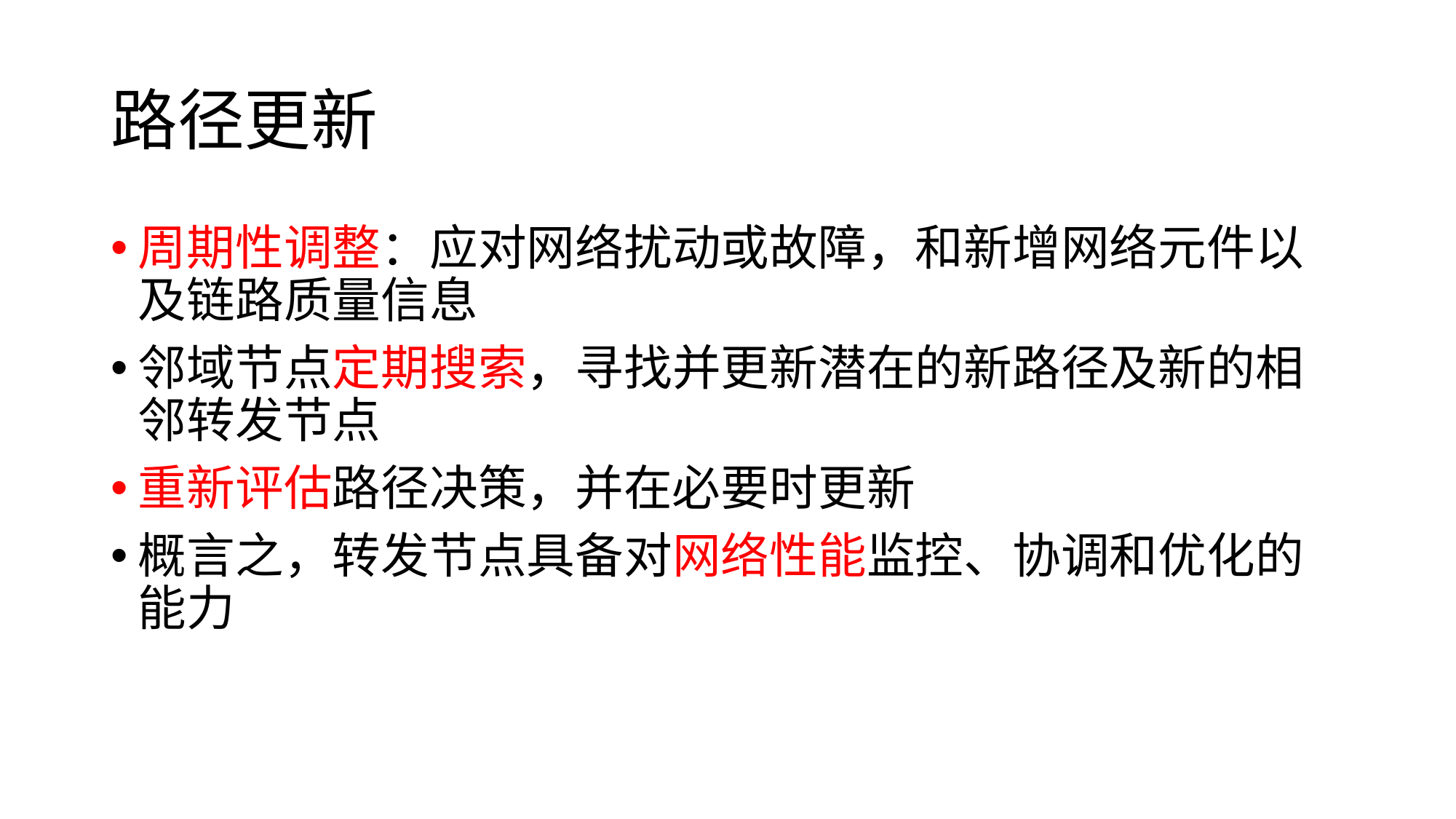

# 路径更新
周期性调整：应对网络扰动或故障，和新增网络元件以及链路质量信息
邻域节点定期搜索，寻找并更新潜在的新路径及新的相邻转发节点
重新评估路径决策，并在必要时更新
概言之，转发节点具备对网络性能监控、协调和优化的能力